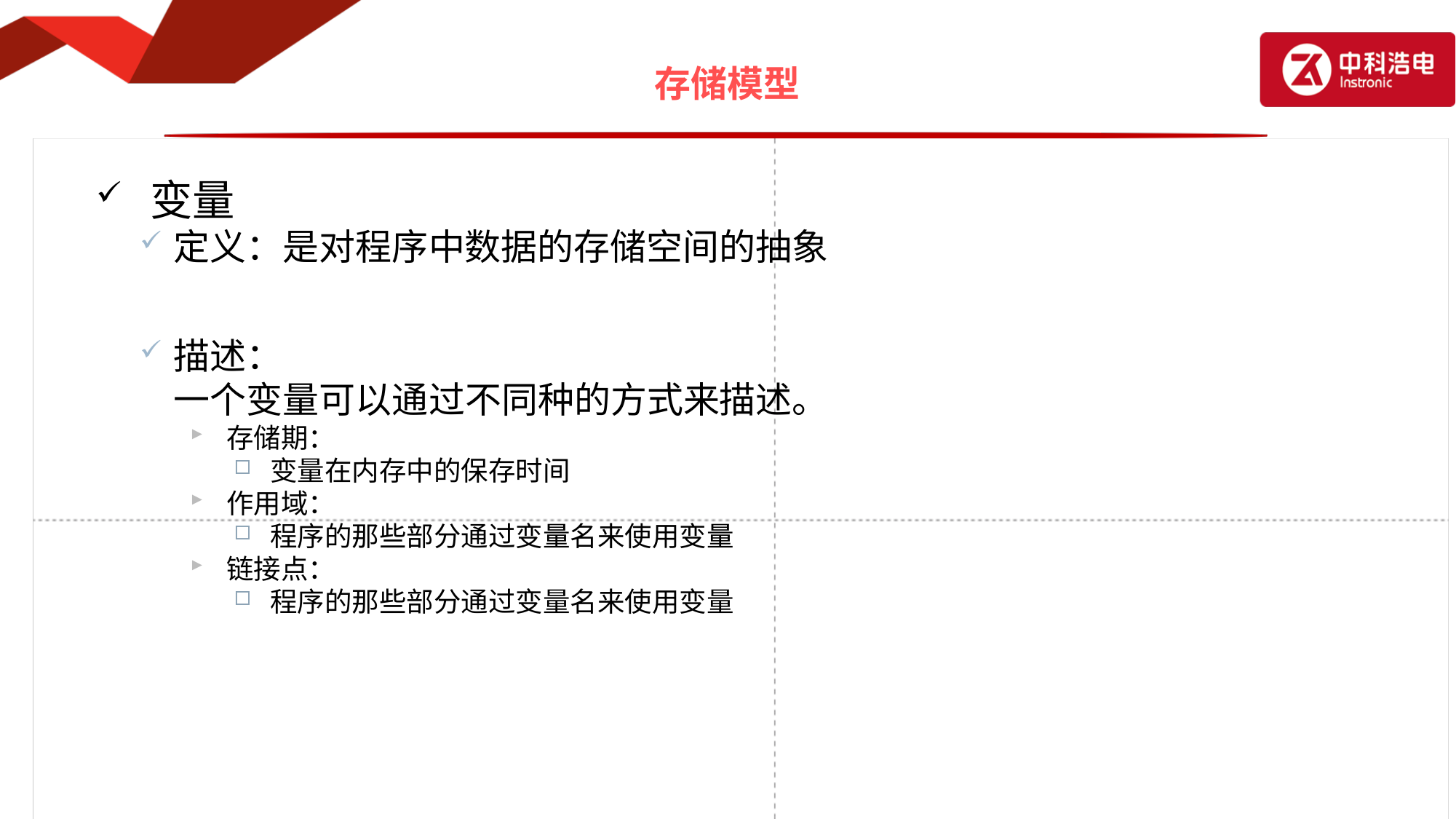

# 存储模型
变量
定义：是对程序中数据的存储空间的抽象

描述：
	一个变量可以通过不同种的方式来描述。
存储期：
变量在内存中的保存时间
作用域：
程序的那些部分通过变量名来使用变量
链接点：
程序的那些部分通过变量名来使用变量